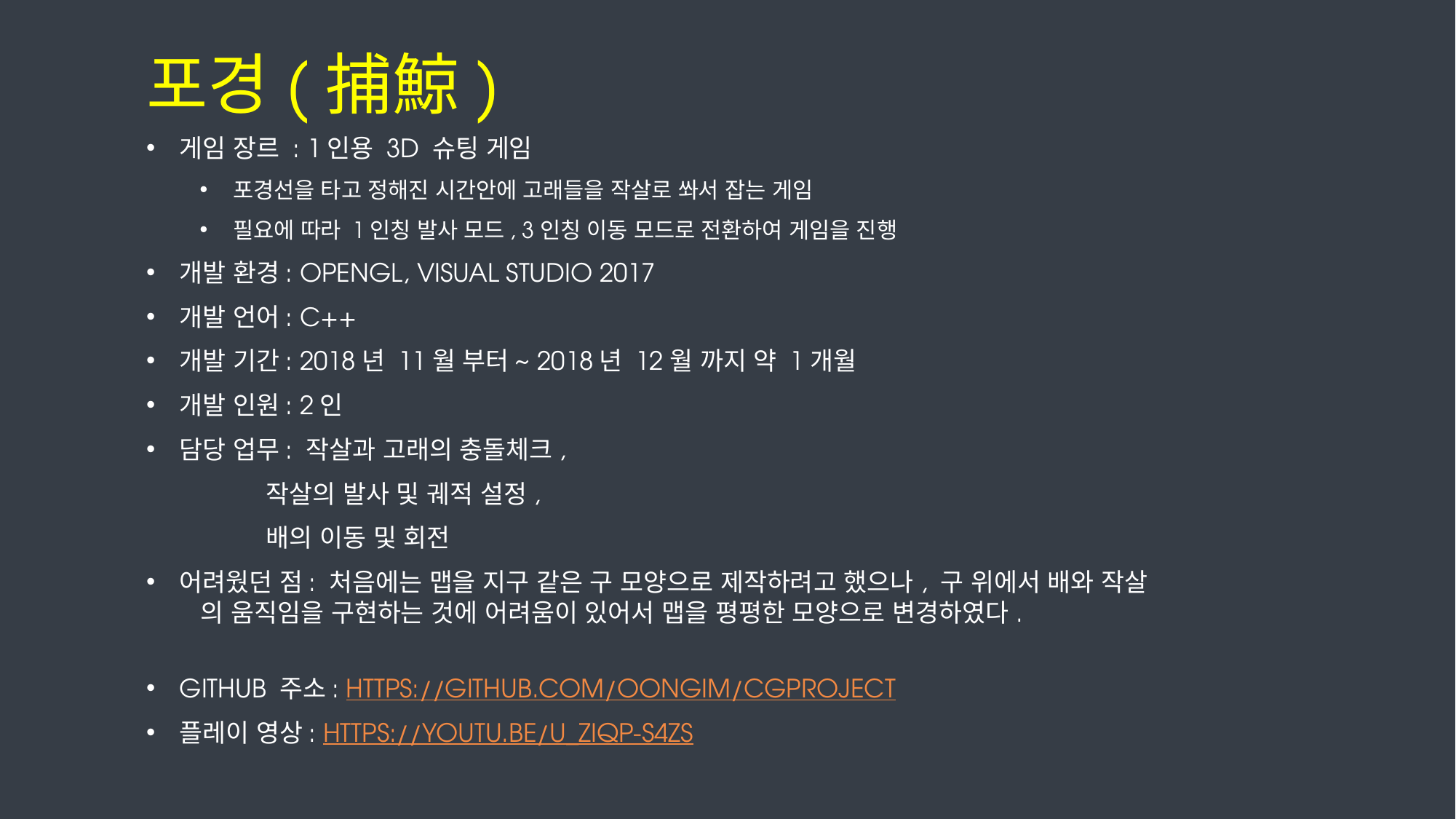

포경(捕鯨)
게임 장르 : 1인용 3D 슈팅 게임
포경선을 타고 정해진 시간안에 고래들을 작살로 쏴서 잡는 게임
필요에 따라 1인칭 발사 모드, 3인칭 이동 모드로 전환하여 게임을 진행
개발 환경: OPENGL, VISUAL STUDIO 2017
개발 언어: C++
개발 기간: 2018년 11월 부터~ 2018년 12월 까지 약 1개월
개발 인원: 2인
담당 업무: 작살과 고래의 충돌체크,
 			 작살의 발사 및 궤적 설정,
			 배의 이동 및 회전
어려웠던 점: 처음에는 맵을 지구 같은 구 모양으로 제작하려고 했으나, 구 위에서 배와 작살			   	   의 움직임을 구현하는 것에 어려움이 있어서 맵을 평평한 모양으로 변경하였다.

GITHUB 주소: https://github.com/Oongim/CGProject
플레이 영상: https://youtu.be/U_ziQP-s4zs